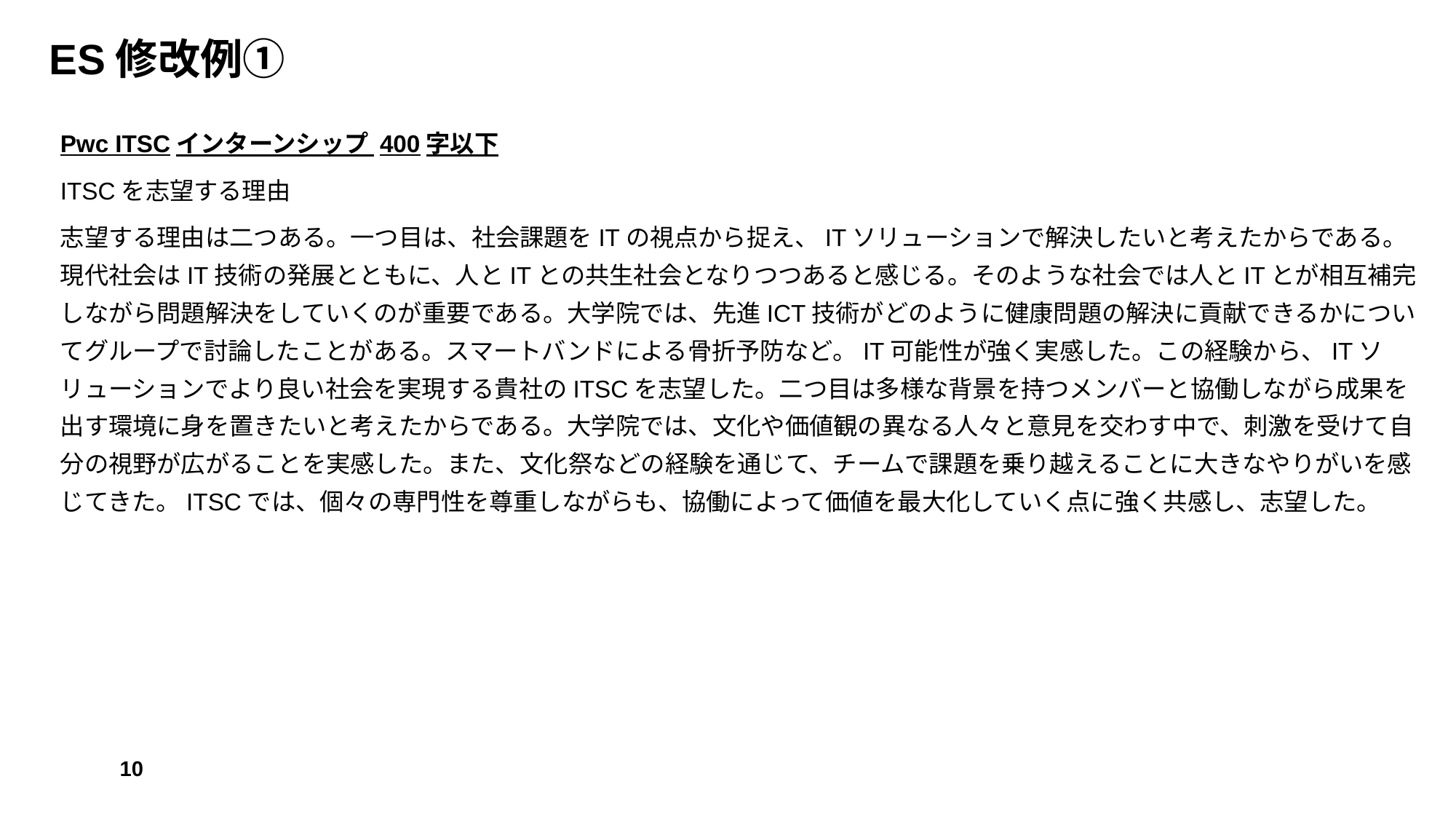

# ES修改例①
Pwc ITSCインターンシップ 400字以下
ITSCを志望する理由
志望する理由は二つある。一つ目は、社会課題をITの視点から捉え、ITソリューションで解決したいと考えたからである。現代社会はIT技術の発展とともに、人とITとの共生社会となりつつあると感じる。そのような社会では人とITとが相互補完しながら問題解決をしていくのが重要である。大学院では、先進ICT技術がどのように健康問題の解決に貢献できるかについてグループで討論したことがある。スマートバンドによる骨折予防など。IT可能性が強く実感した。この経験から、ITソリューションでより良い社会を実現する貴社のITSCを志望した。二つ目は多様な背景を持つメンバーと協働しながら成果を出す環境に身を置きたいと考えたからである。大学院では、文化や価値観の異なる人々と意見を交わす中で、刺激を受けて自分の視野が広がることを実感した。また、文化祭などの経験を通じて、チームで課題を乗り越えることに大きなやりがいを感じてきた。ITSCでは、個々の専門性を尊重しながらも、協働によって価値を最大化していく点に強く共感し、志望した。
10